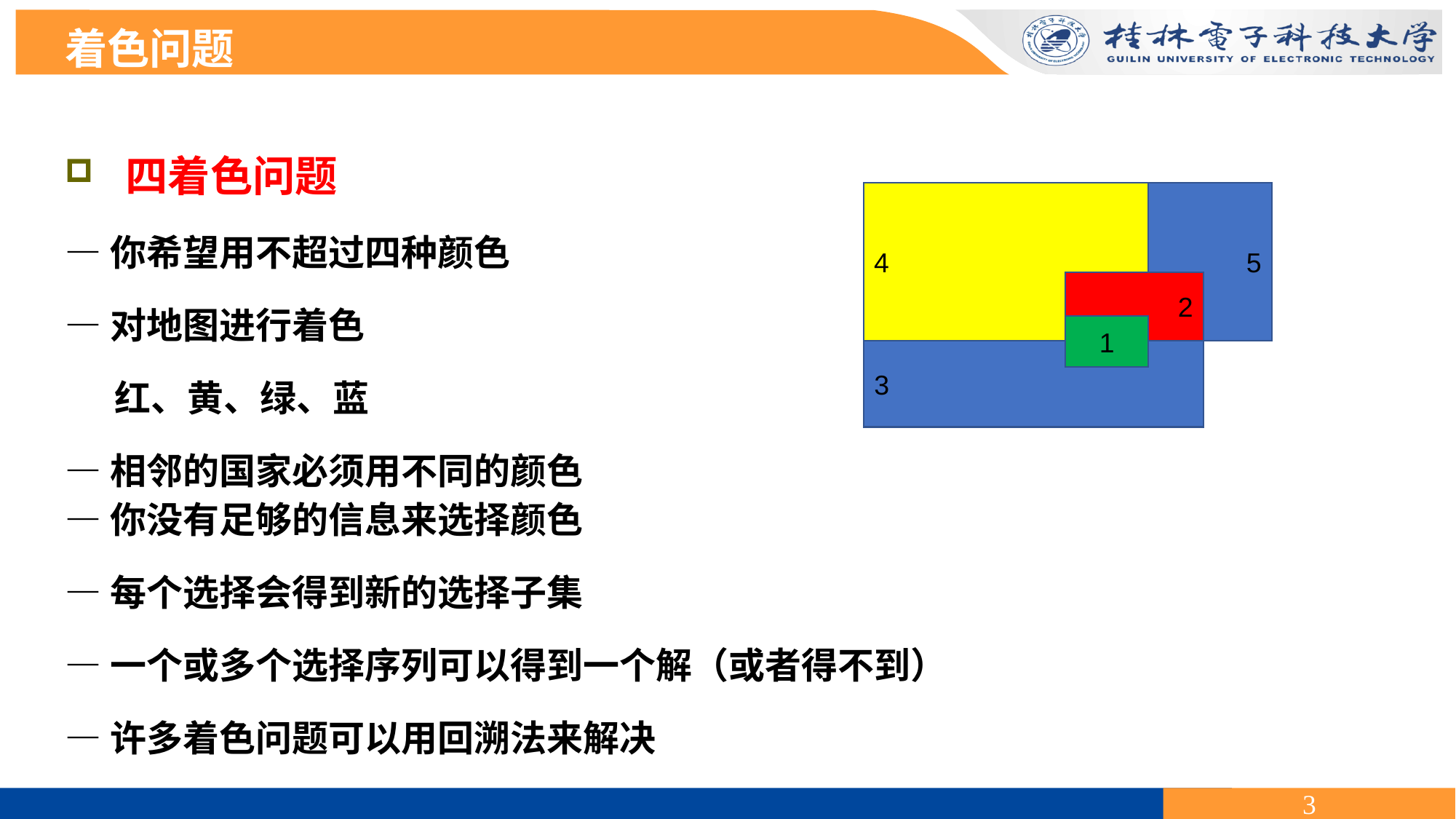

着色问题
 四着色问题
—你希望用不超过四种颜色
—对地图进行着色
     红、黄、绿、蓝
—相邻的国家必须用不同的颜色
4
5
2
1
3
—你没有足够的信息来选择颜色
—每个选择会得到新的选择子集
—一个或多个选择序列可以得到一个解（或者得不到）
—许多着色问题可以用回溯法来解决